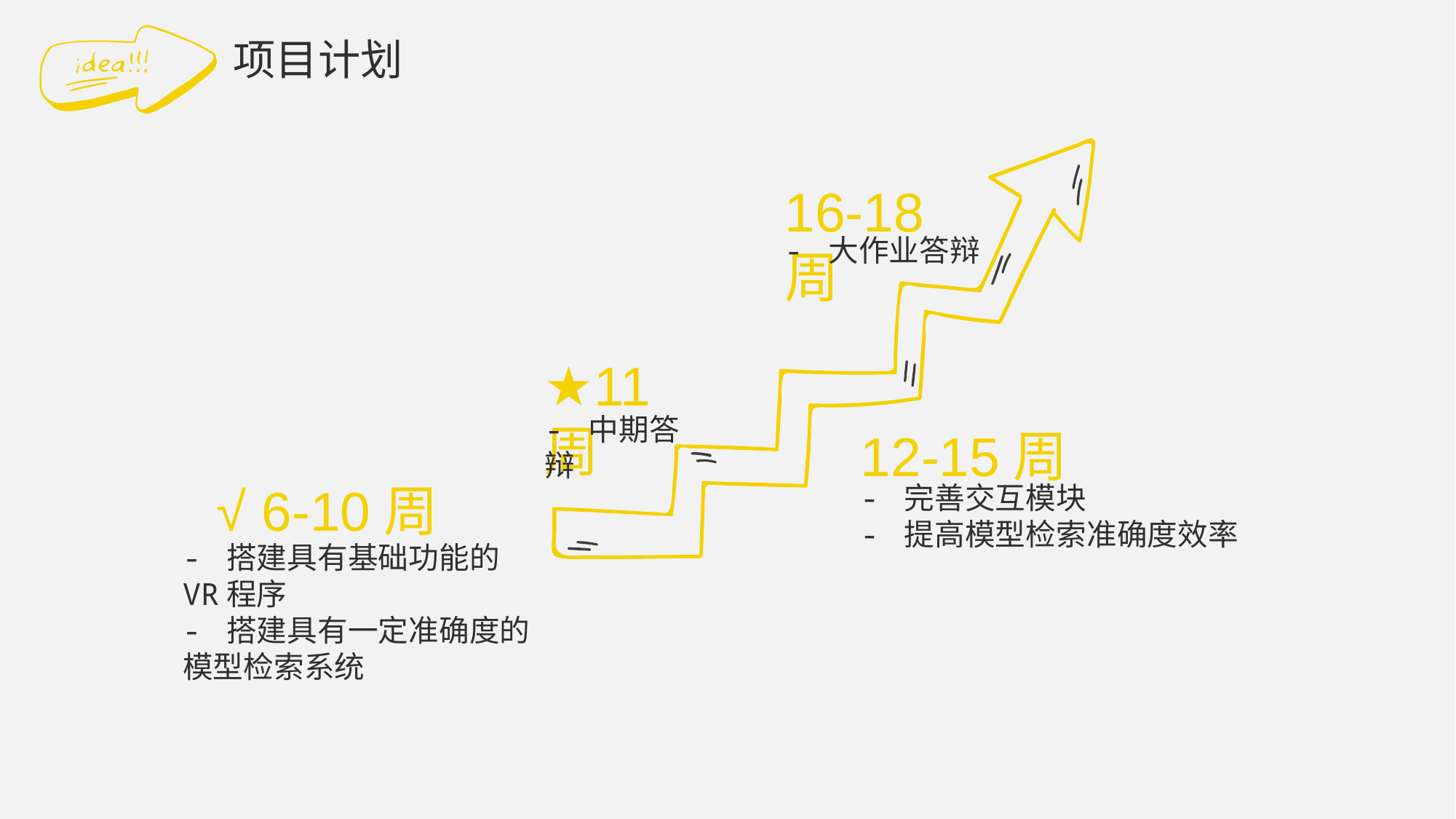

项目计划

16-18周
- 大作业答辩
★11周
- 中期答辩
12-15周
- 完善交互模块
- 提高模型检索准确度效率
√ 6-10周
- 搭建具有基础功能的VR程序
- 搭建具有一定准确度的模型检索系统